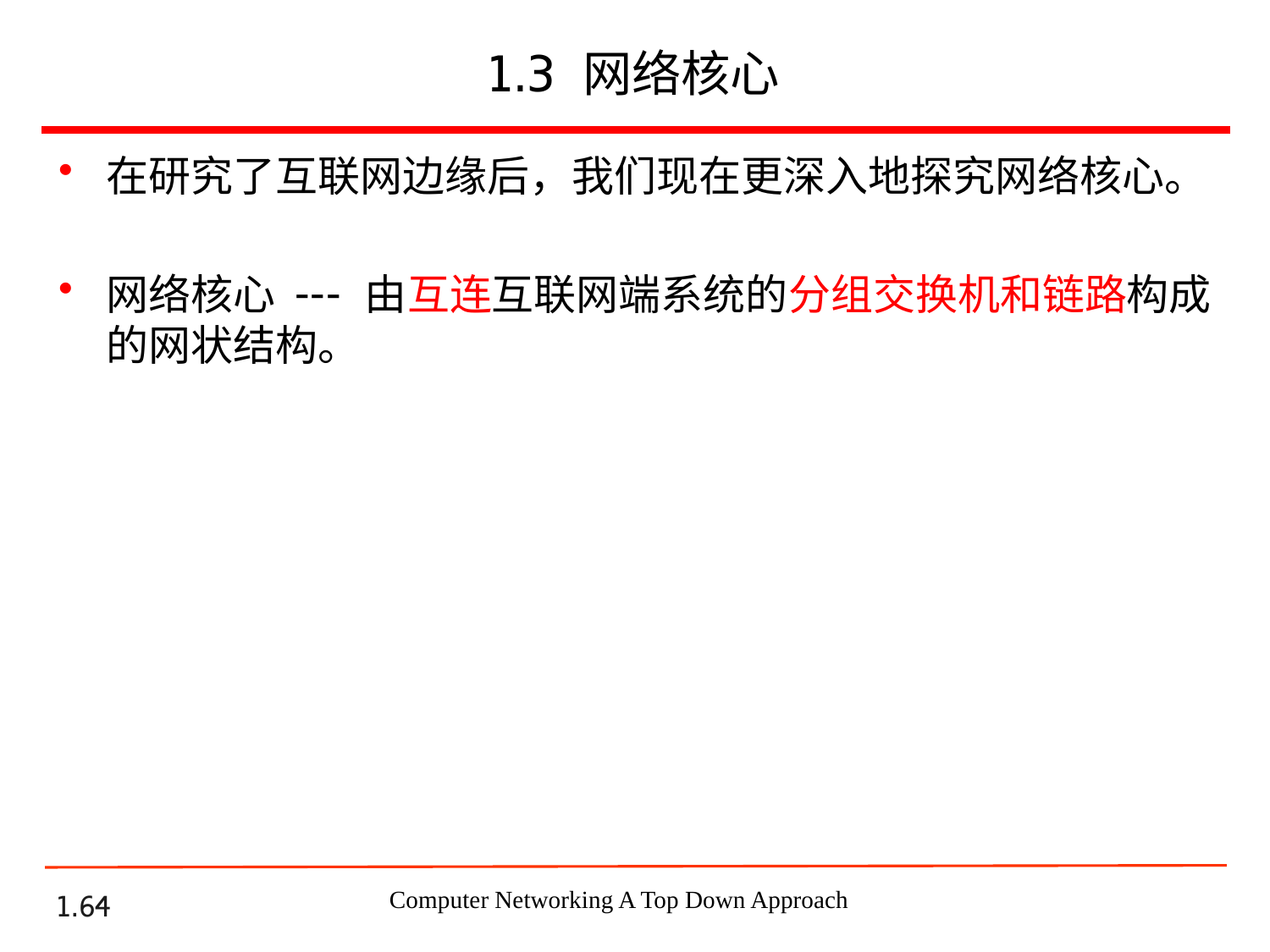

# 1.3 网络核心
在研究了互联网边缘后，我们现在更深入地探究网络核心。

网络核心 --- 由互连互联网端系统的分组交换机和链路构成的网状结构。